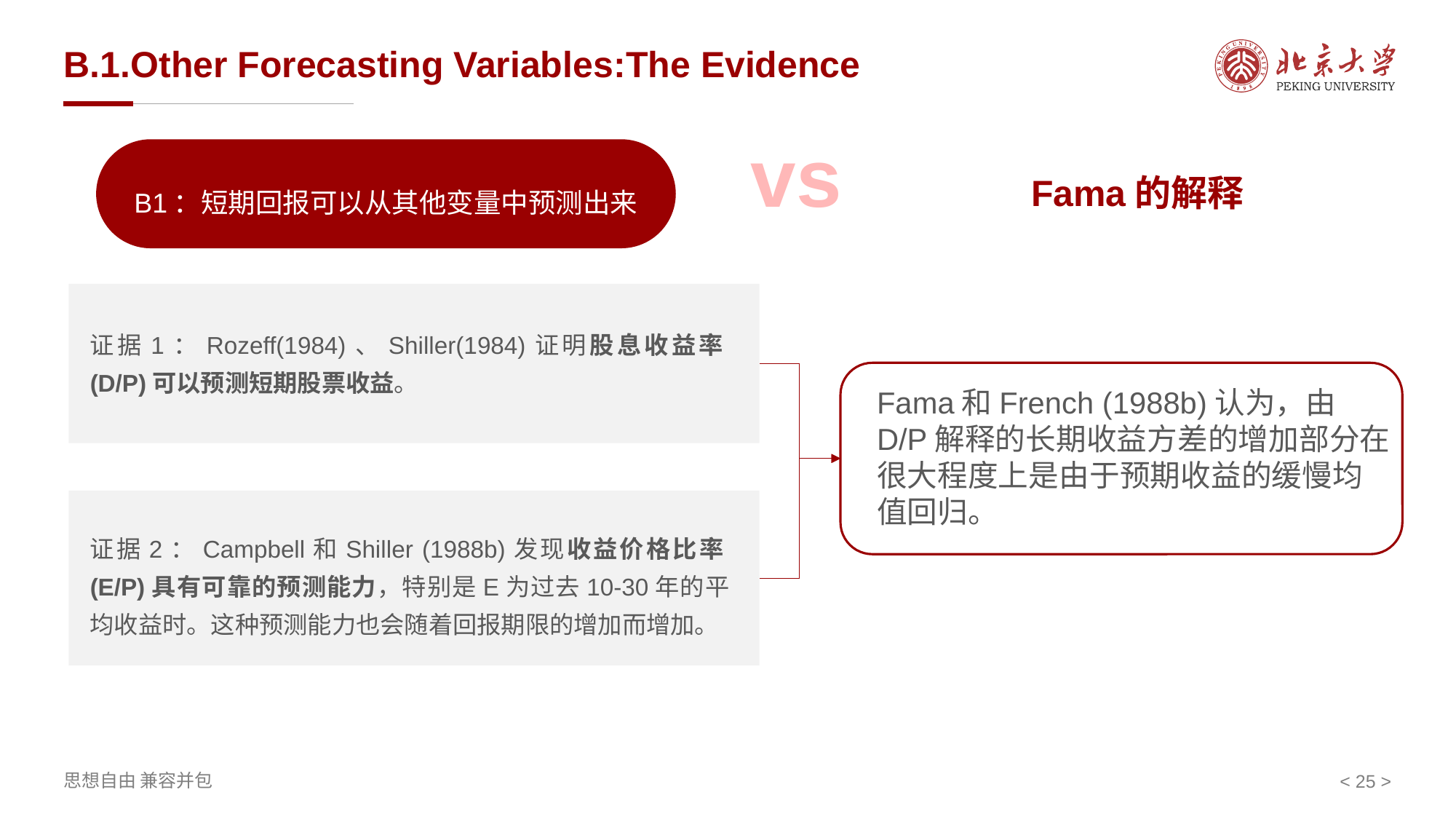

# B.1.Other Forecasting Variables:The Evidence
vs
B1：短期回报可以从其他变量中预测出来
Fama的解释

证据1：Rozeff(1984)、Shiller(1984)证明股息收益率(D/P)可以预测短期股票收益。

Fama和French (1988b)认为，由D/P解释的长期收益方差的增加部分在很大程度上是由于预期收益的缓慢均值回归。

证据2：Campbell和Shiller (1988b)发现收益价格比率(E/P)具有可靠的预测能力，特别是E为过去10-30年的平均收益时。这种预测能力也会随着回报期限的增加而增加。

< 25 >